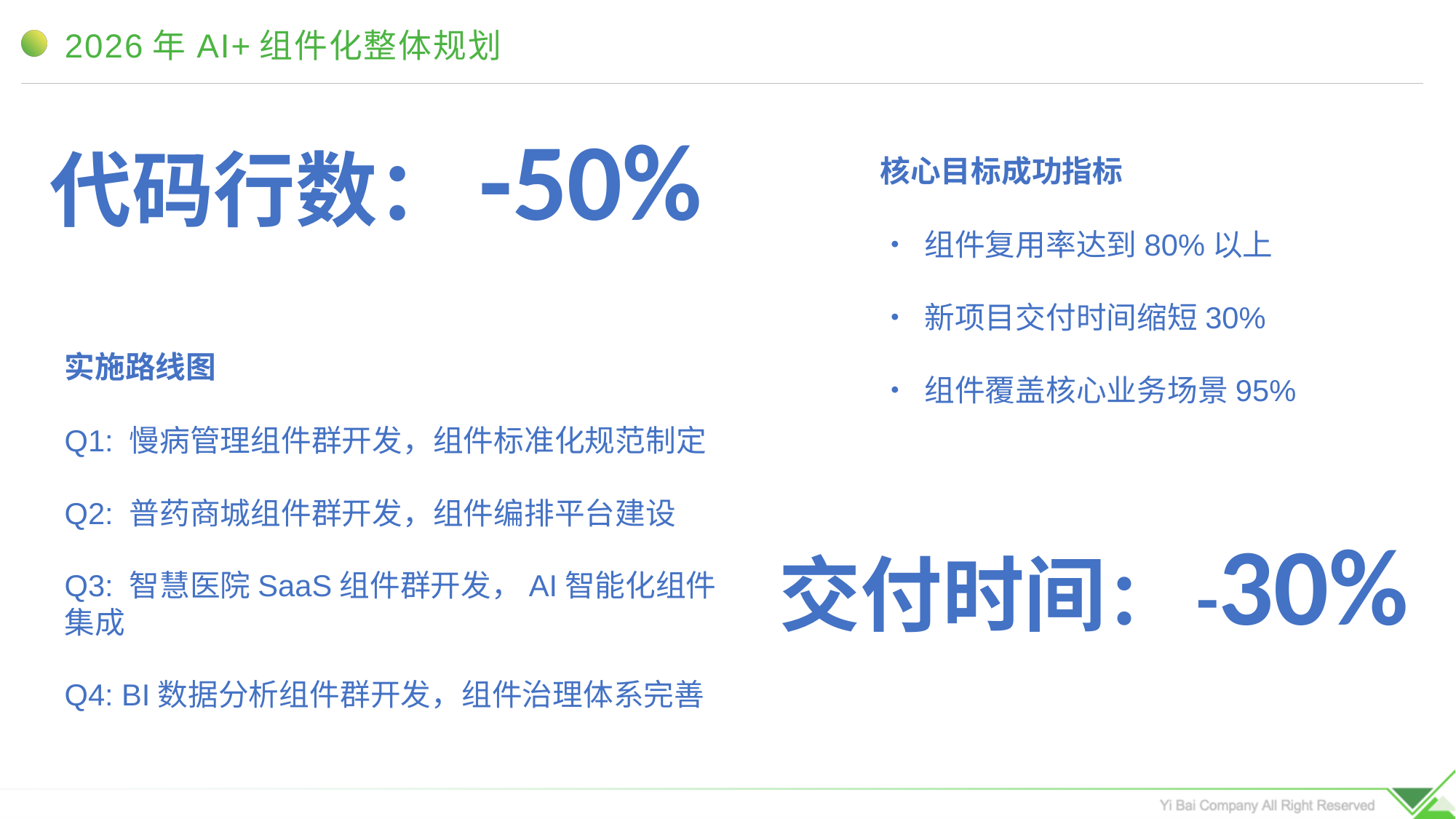

2026年AI+组件化整体规划
代码行数：-50%
核心目标成功指标

• 组件复用率达到80%以上

• 新项目交付时间缩短30%

• 组件覆盖核心业务场景95%

实施路线图

Q1: 慢病管理组件群开发，组件标准化规范制定

Q2: 普药商城组件群开发，组件编排平台建设

Q3: 智慧医院SaaS组件群开发，AI智能化组件集成

Q4: BI数据分析组件群开发，组件治理体系完善
交付时间：-30%